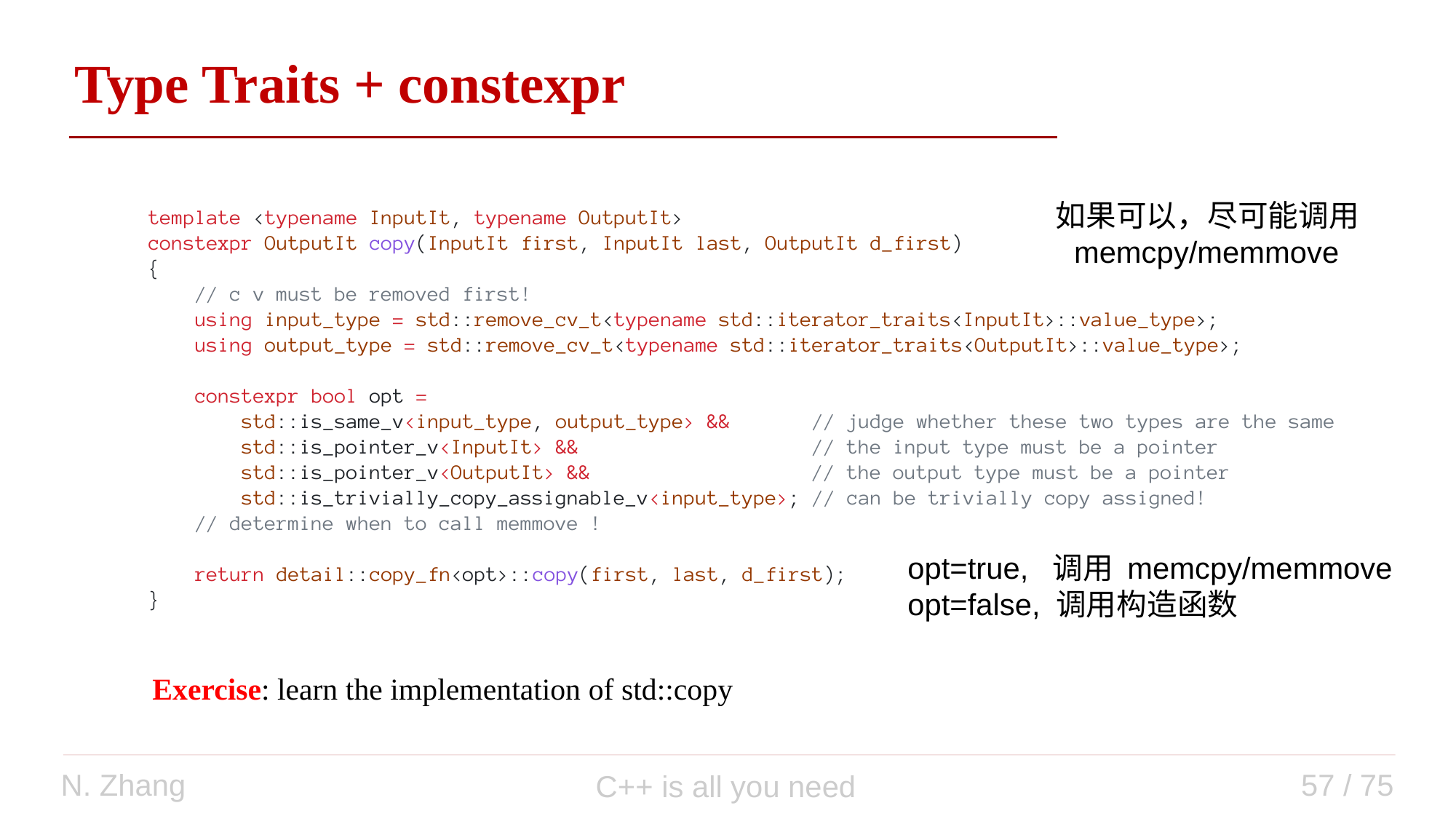

Type Traits + constexpr
如果可以，尽可能调用
memcpy/memmove
    template <typename InputIt, typename OutputIt>
    constexpr OutputIt copy(InputIt first, InputIt last, OutputIt d_first)
    {
        // c v must be removed first!
        using input_type = std::remove_cv_t<typename std::iterator_traits<InputIt>::value_type>;
        using output_type = std::remove_cv_t<typename std::iterator_traits<OutputIt>::value_type>;
        constexpr bool opt =
            std::is_same_v<input_type, output_type> &&       // judge whether these two types are the same
            std::is_pointer_v<InputIt> &&                    // the input type must be a pointer
            std::is_pointer_v<OutputIt> &&                   // the output type must be a pointer
            std::is_trivially_copy_assignable_v<input_type>; // can be trivially copy assigned!
        // determine when to call memmove !
        return detail::copy_fn<opt>::copy(first, last, d_first);
    }
opt=true,  调用 memcpy/memmove
opt=false, 调用构造函数
Exercise: learn the implementation of std::copy
N. Zhang
57 / 75
C++ is all you need